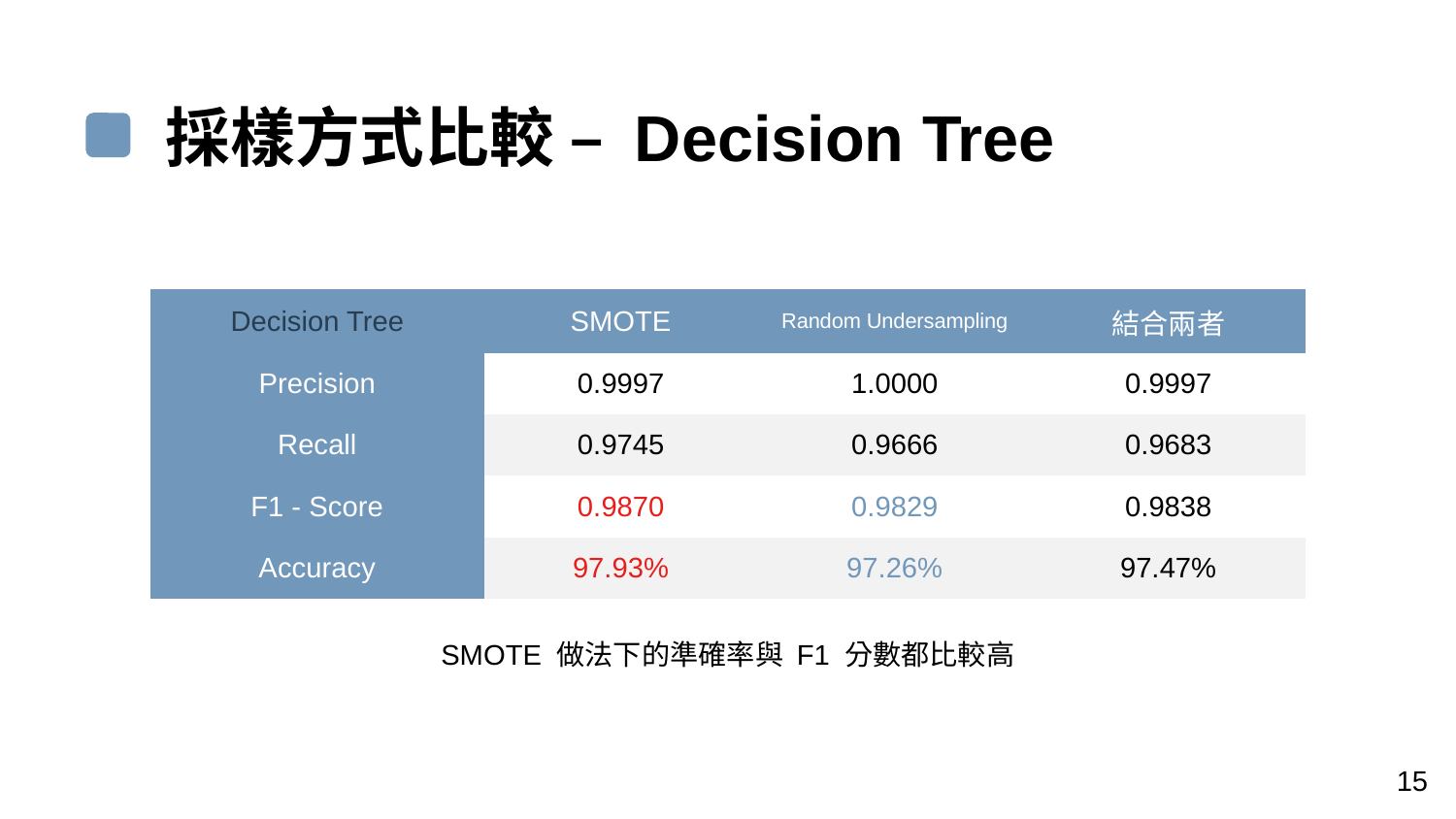

採樣方式比較 – Decision Tree

| Decision Tree | SMOTE | Random Undersampling | 結合兩者 |
| --- | --- | --- | --- |
| Precision | 0.9997 | 1.0000 | 0.9997 |
| Recall | 0.9745 | 0.9666 | 0.9683 |
| F1 - Score | 0.9870 | 0.9829 | 0.9838 |
| Accuracy | 97.93% | 97.26% | 97.47% |
SMOTE 做法下的準確率與 F1 分數都比較高
15